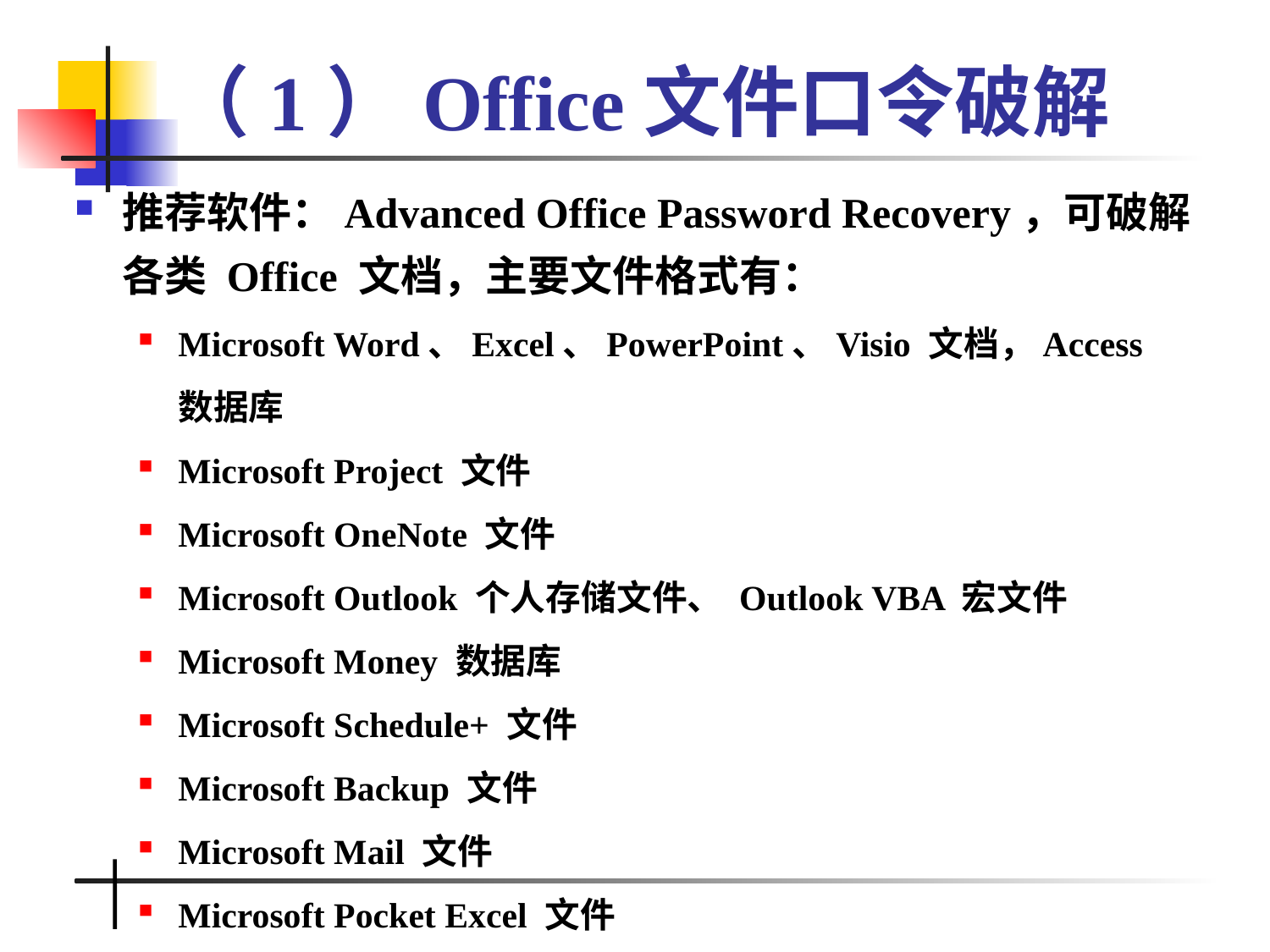

# （1）Office文件口令破解
推荐软件：Advanced Office Password Recovery，可破解各类 Office 文档，主要文件格式有：
Microsoft Word、Excel、PowerPoint、Visio 文档，Access 数据库
Microsoft Project 文件
Microsoft OneNote 文件
Microsoft Outlook 个人存储文件、 Outlook VBA 宏文件
Microsoft Money 数据库
Microsoft Schedule+ 文件
Microsoft Backup 文件
Microsoft Mail 文件
Microsoft Pocket Excel 文件